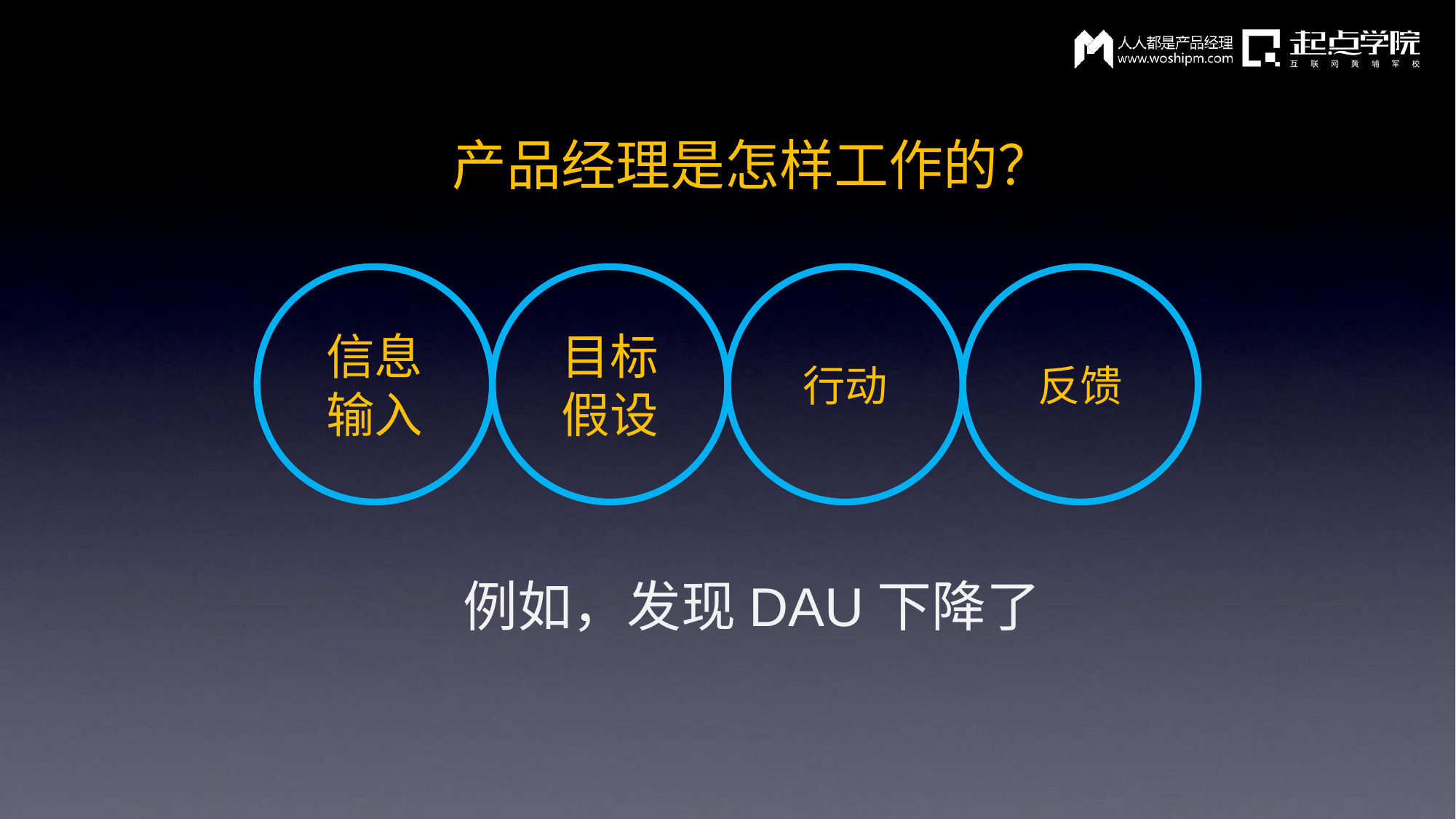

产品经理是怎样工作的？
信息
输入
目标
假设
行动
反馈
例如，发现DAU下降了